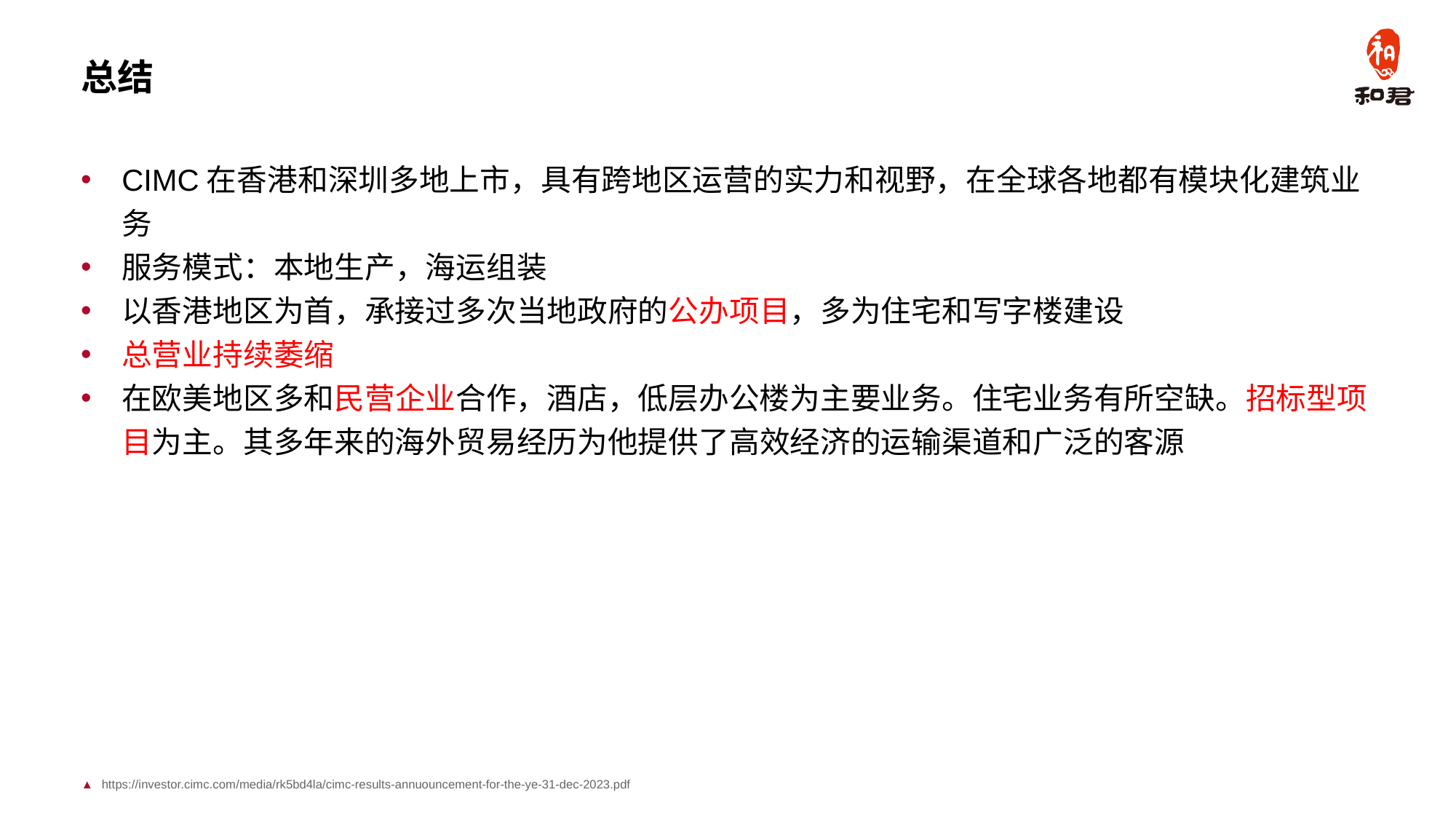

# 总结
CIMC在香港和深圳多地上市，具有跨地区运营的实力和视野，在全球各地都有模块化建筑业务
服务模式：本地生产，海运组装
以香港地区为首，承接过多次当地政府的公办项目，多为住宅和写字楼建设
总营业持续萎缩
在欧美地区多和民营企业合作，酒店，低层办公楼为主要业务。住宅业务有所空缺。招标型项目为主。其多年来的海外贸易经历为他提供了高效经济的运输渠道和广泛的客源
https://investor.cimc.com/media/rk5bd4la/cimc-results-annuouncement-for-the-ye-31-dec-2023.pdf